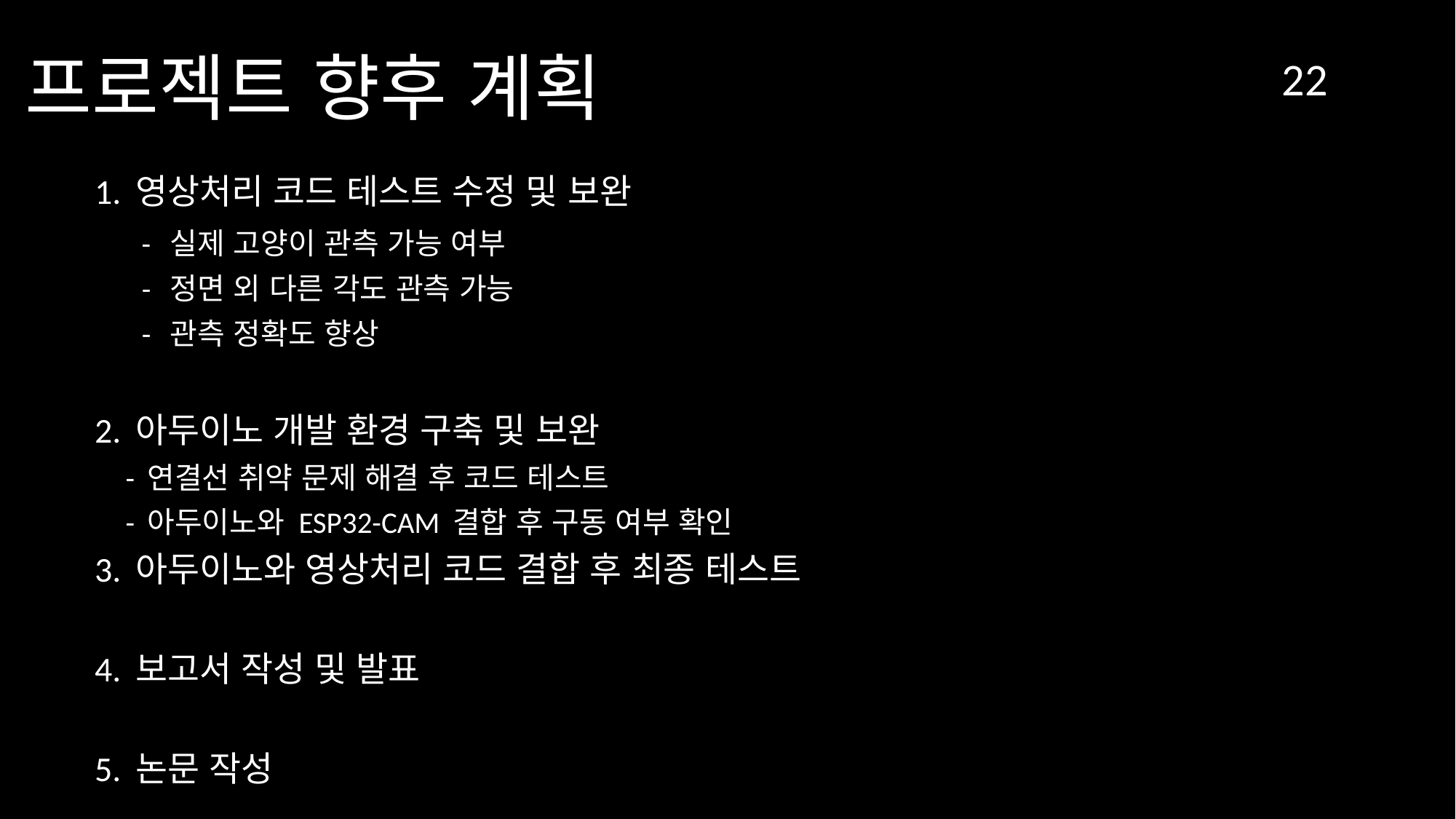

프로젝트 향후 계획
22
1. 영상처리 코드 테스트 수정 및 보완
      -  실제 고양이 관측 가능 여부
       -  정면 외 다른 각도 관측 가능
       -  관측 정확도 향상

2. 아두이노 개발 환경 구축 및 보완
     - 연결선 취약 문제 해결 후 코드 테스트
     - 아두이노와 ESP32-CAM 결합 후 구동 여부 확인
3. 아두이노와 영상처리 코드 결합 후 최종 테스트

4. 보고서 작성 및 발표

5. 논문 작성